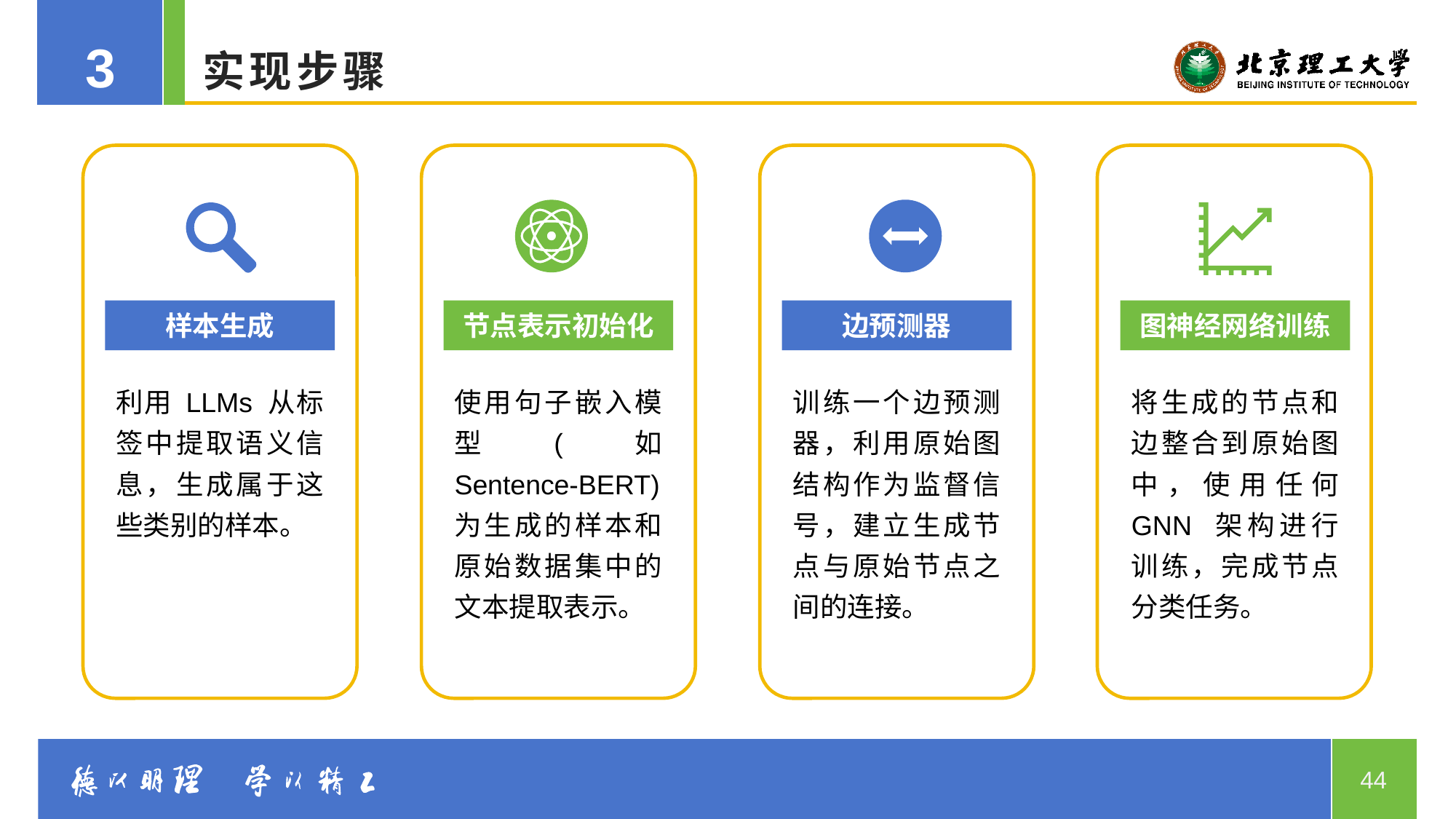

3
# 实现步骤

样本生成
节点表示初始化
边预测器
图神经网络训练
利用 LLMs 从标签中提取语义信息，生成属于这些类别的样本。
使用句子嵌入模型(如 Sentence-BERT)为生成的样本和原始数据集中的文本提取表示。
训练一个边预测器，利用原始图结构作为监督信号，建立生成节点与原始节点之间的连接。
将生成的节点和边整合到原始图中，使用任何 GNN 架构进行训练，完成节点分类任务。